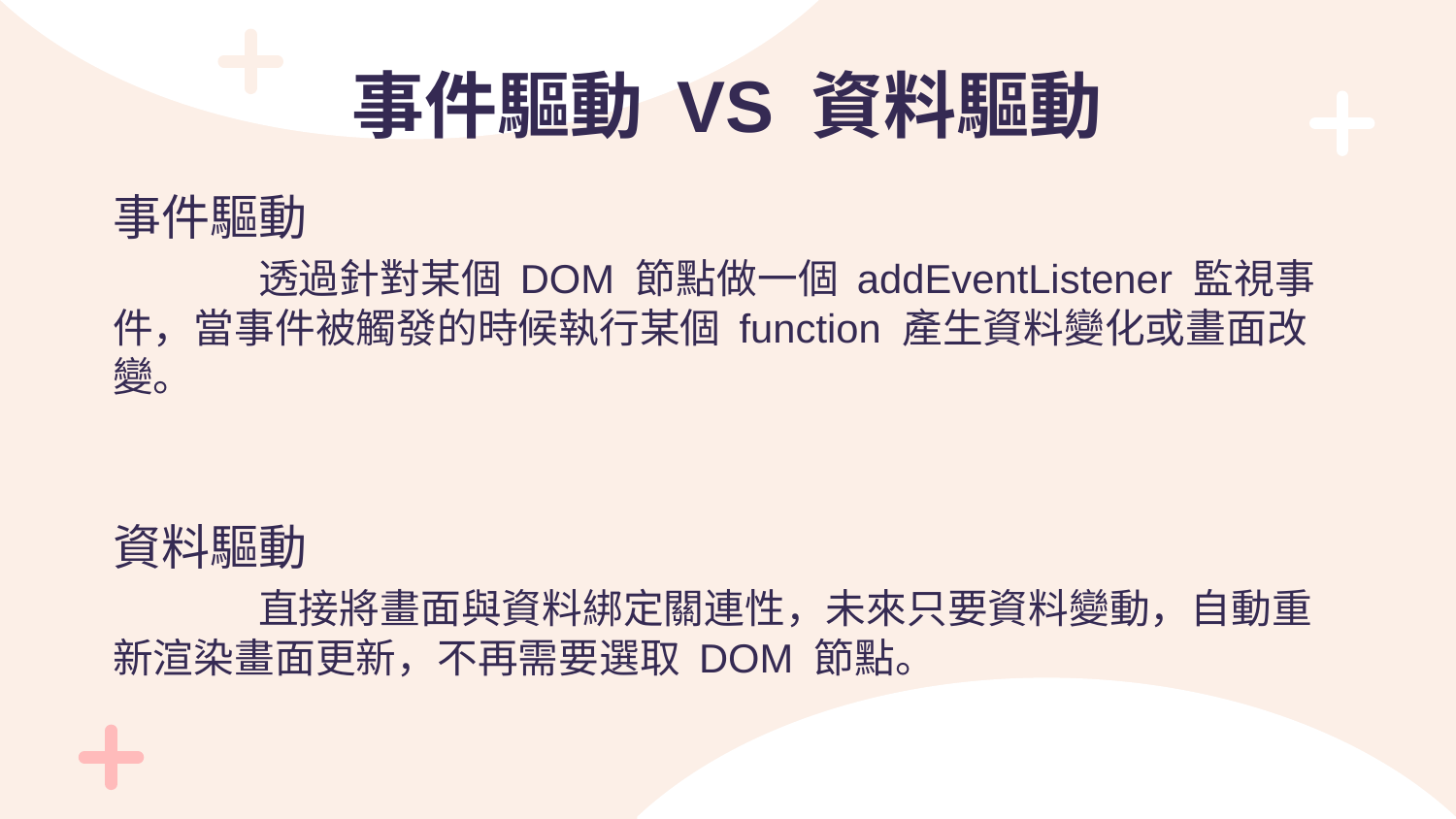

# 事件驅動 VS 資料驅動
事件驅動
	透過針對某個 DOM 節點做一個 addEventListener 監視事件，當事件被觸發的時候執行某個 function 產生資料變化或畫面改變。

資料驅動
	直接將畫面與資料綁定關連性，未來只要資料變動，自動重新渲染畫面更新，不再需要選取 DOM 節點。